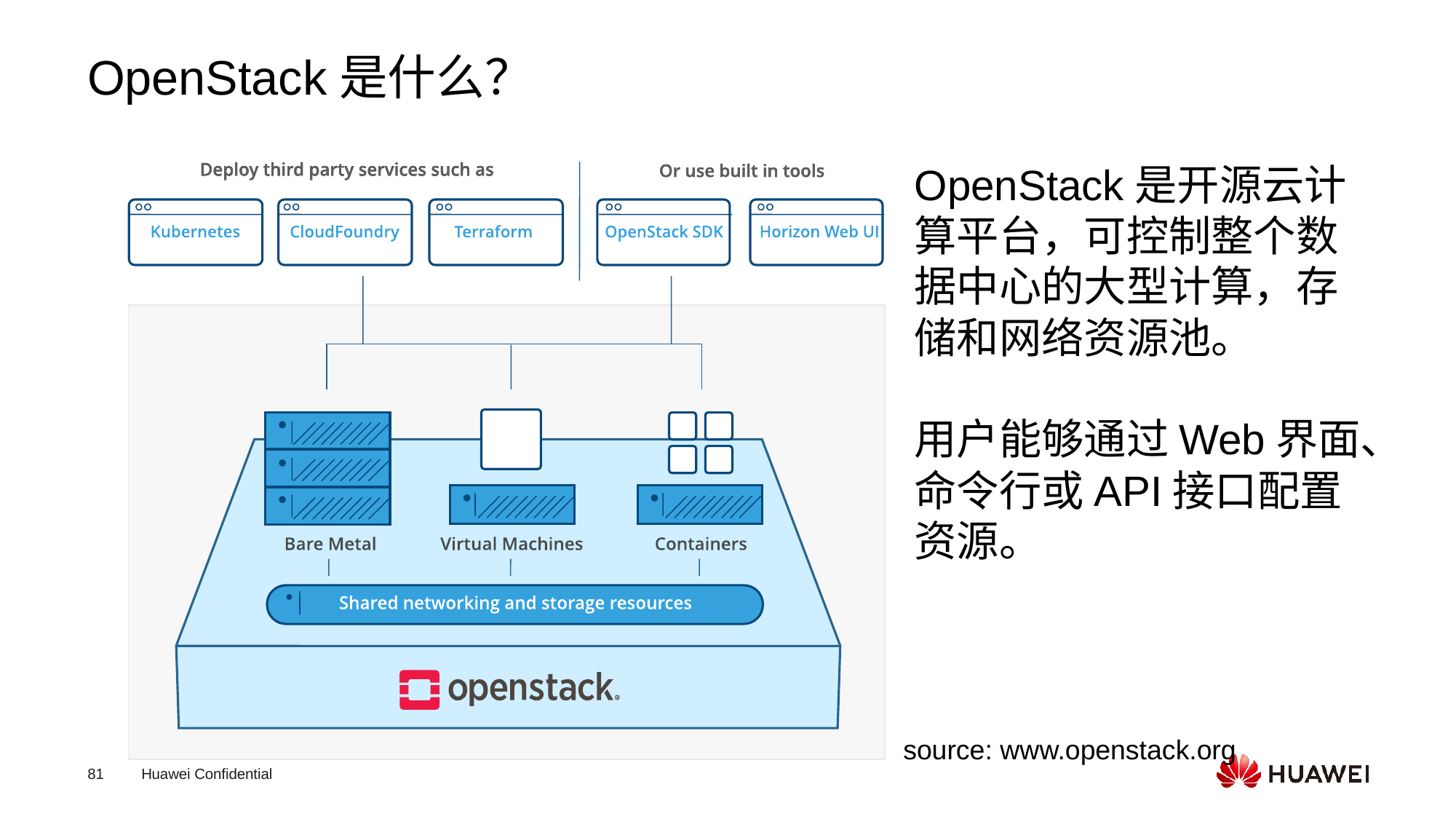

# OpenStack是什么？
OpenStack是开源云计算平台，可控制整个数据中心的大型计算，存储和网络资源池。

用户能够通过Web界面、命令行或API接口配置资源。

source: www.openstack.org